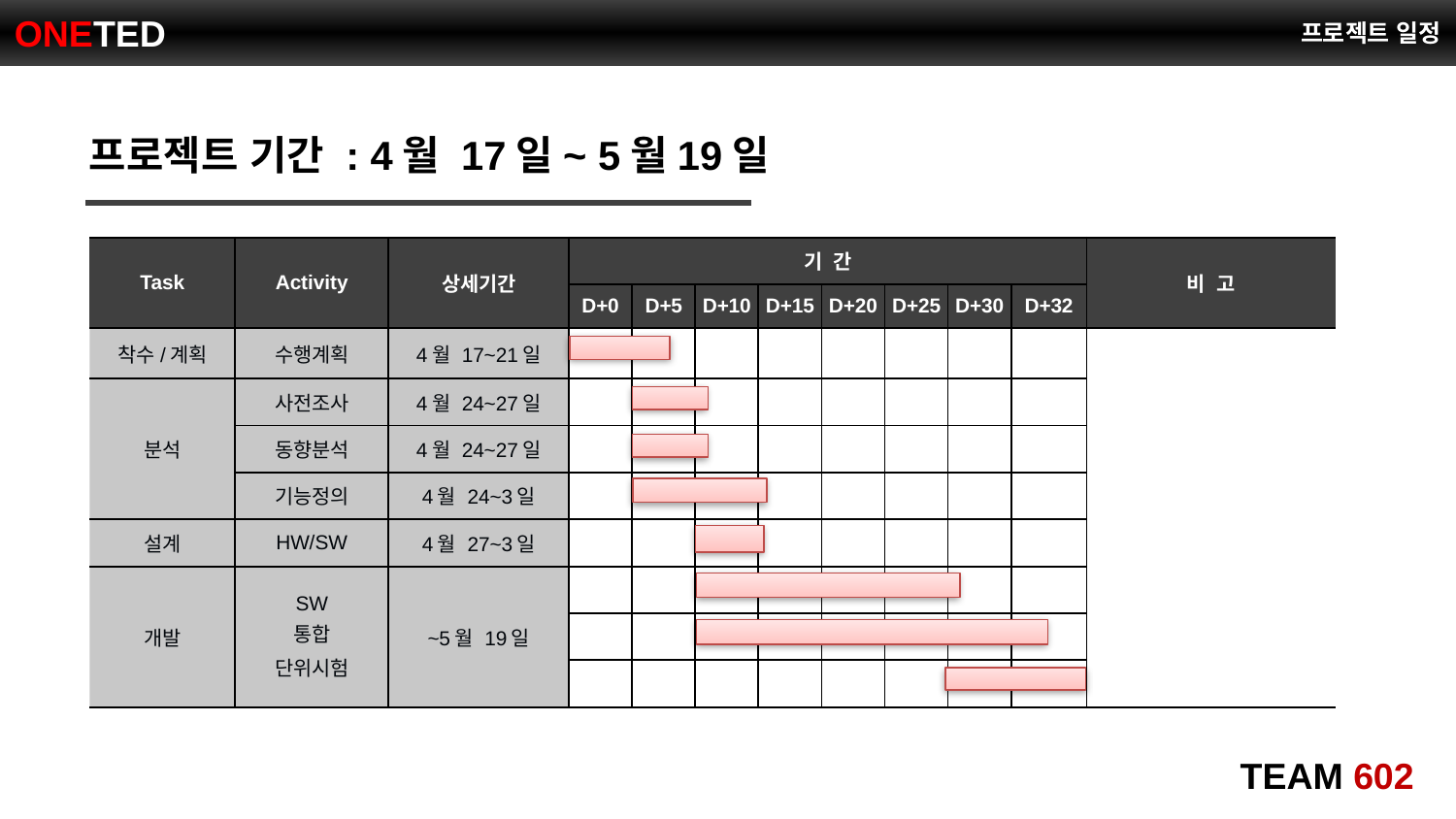

# 프로젝트 일정
프로젝트 기간 : 4월 17일~ 5월19일
| Task | Activity | 상세기간 | 기 간 |  |  |  |  |  |  |  | 비 고 |
| --- | --- | --- | --- | --- | --- | --- | --- | --- | --- | --- | --- |
|  |  |  | D+0 | D+5 | D+10 | D+15 | D+20 | D+25 | D+30 | D+32 |  |
| 착수/계획 | 수행계획 | 4월 17~21일 |  |  |  |  |  |  |  |  |  |
| 분석 | 사전조사 | 4월 24~27일 |  |  |  |  |  |  |  |  |  |
|  | 동향분석 | 4월 24~27일 |  |  |  |  |  |  |  |  |  |
|  | 기능정의 | 4월 24~3일 |  |  |  |  |  |  |  |  |  |
| 설계 | HW/SW | 4월 27~3일 |  |  |  |  |  |  |  |  |  |
| 개발 | SW 통합 단위시험 | ~5월 19일 |  |  |  |  |  |  |  |  |  |
|  |  |  |  |  |  |  |  |  |  |  |  |
|  |  |  |  |  |  |  |  |  |  |  |  |